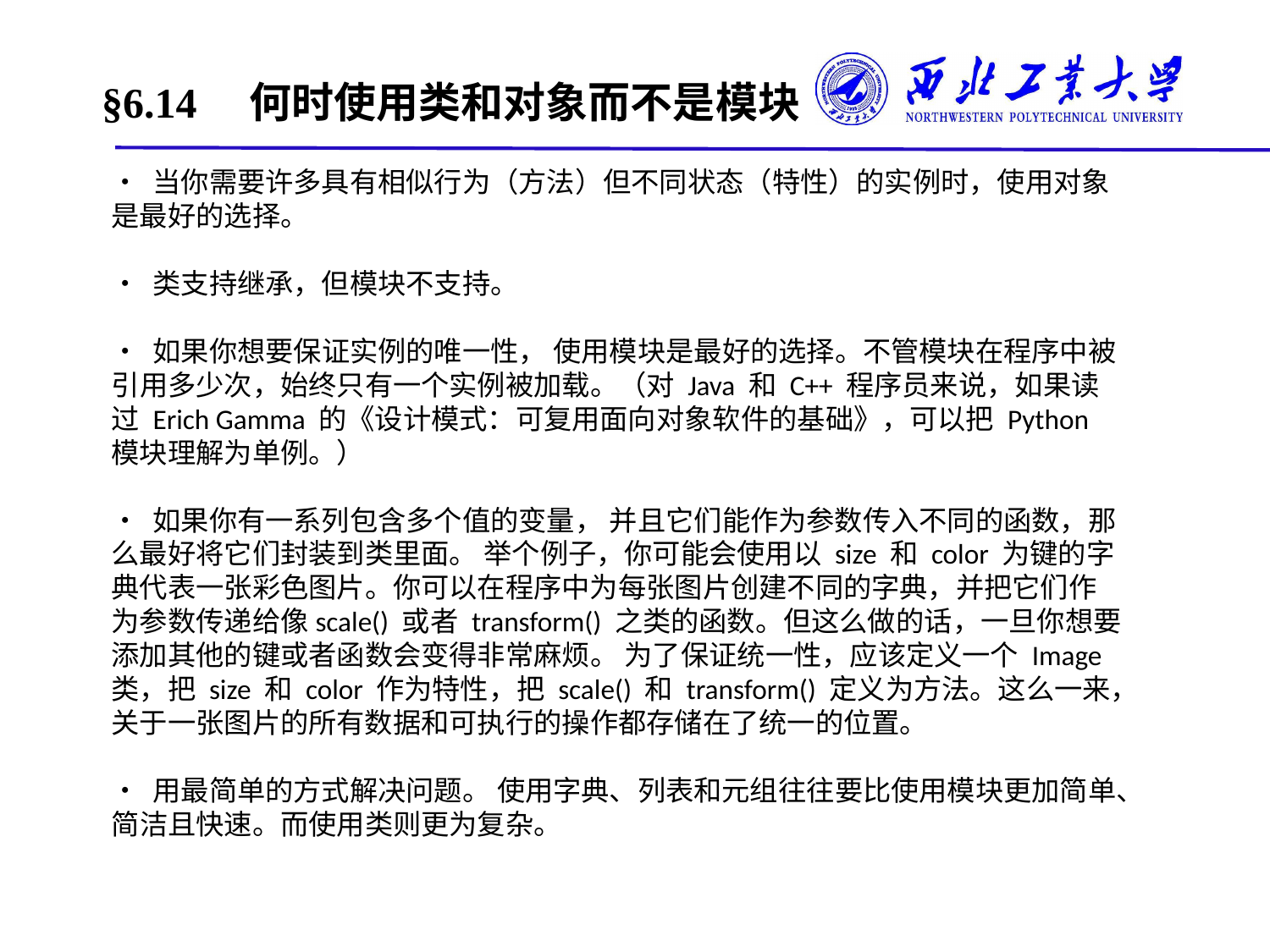

# §6.14　何时使用类和对象而不是模块
• 当你需要许多具有相似行为（方法）但不同状态（特性）的实例时，使用对象是最好的选择。

• 类支持继承，但模块不支持。

• 如果你想要保证实例的唯一性， 使用模块是最好的选择。不管模块在程序中被引用多少次，始终只有一个实例被加载。（对 Java 和 C++ 程序员来说，如果读过 Erich Gamma 的《设计模式：可复用面向对象软件的基础》，可以把 Python 模块理解为单例。）

• 如果你有一系列包含多个值的变量， 并且它们能作为参数传入不同的函数，那么最好将它们封装到类里面。 举个例子，你可能会使用以 size 和 color 为键的字典代表一张彩色图片。你可以在程序中为每张图片创建不同的字典，并把它们作为参数传递给像scale() 或者 transform() 之类的函数。但这么做的话，一旦你想要添加其他的键或者函数会变得非常麻烦。 为了保证统一性，应该定义一个 Image 类，把 size 和 color 作为特性，把 scale() 和 transform() 定义为方法。这么一来，关于一张图片的所有数据和可执行的操作都存储在了统一的位置。

• 用最简单的方式解决问题。 使用字典、列表和元组往往要比使用模块更加简单、简洁且快速。而使用类则更为复杂。